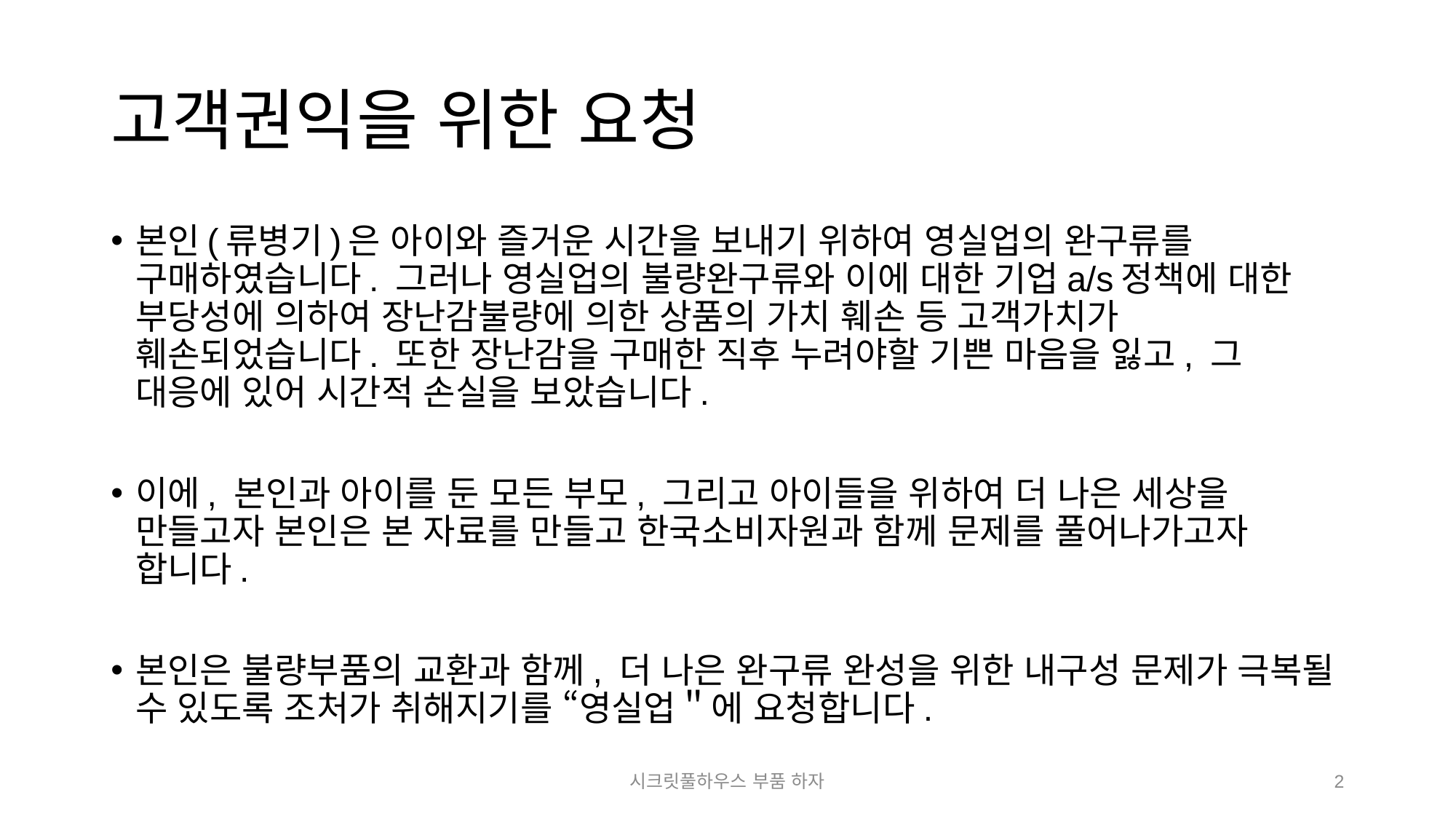

# 고객권익을 위한 요청
본인(류병기)은 아이와 즐거운 시간을 보내기 위하여 영실업의 완구류를 구매하였습니다. 그러나 영실업의 불량완구류와 이에 대한 기업a/s정책에 대한 부당성에 의하여 장난감불량에 의한 상품의 가치 훼손 등 고객가치가 훼손되었습니다. 또한 장난감을 구매한 직후 누려야할 기쁜 마음을 잃고, 그 대응에 있어 시간적 손실을 보았습니다.

이에, 본인과 아이를 둔 모든 부모, 그리고 아이들을 위하여 더 나은 세상을 만들고자 본인은 본 자료를 만들고 한국소비자원과 함께 문제를 풀어나가고자 합니다.

본인은 불량부품의 교환과 함께, 더 나은 완구류 완성을 위한 내구성 문제가 극복될 수 있도록 조처가 취해지기를 “영실업＂에 요청합니다.
시크릿풀하우스 부품 하자
2